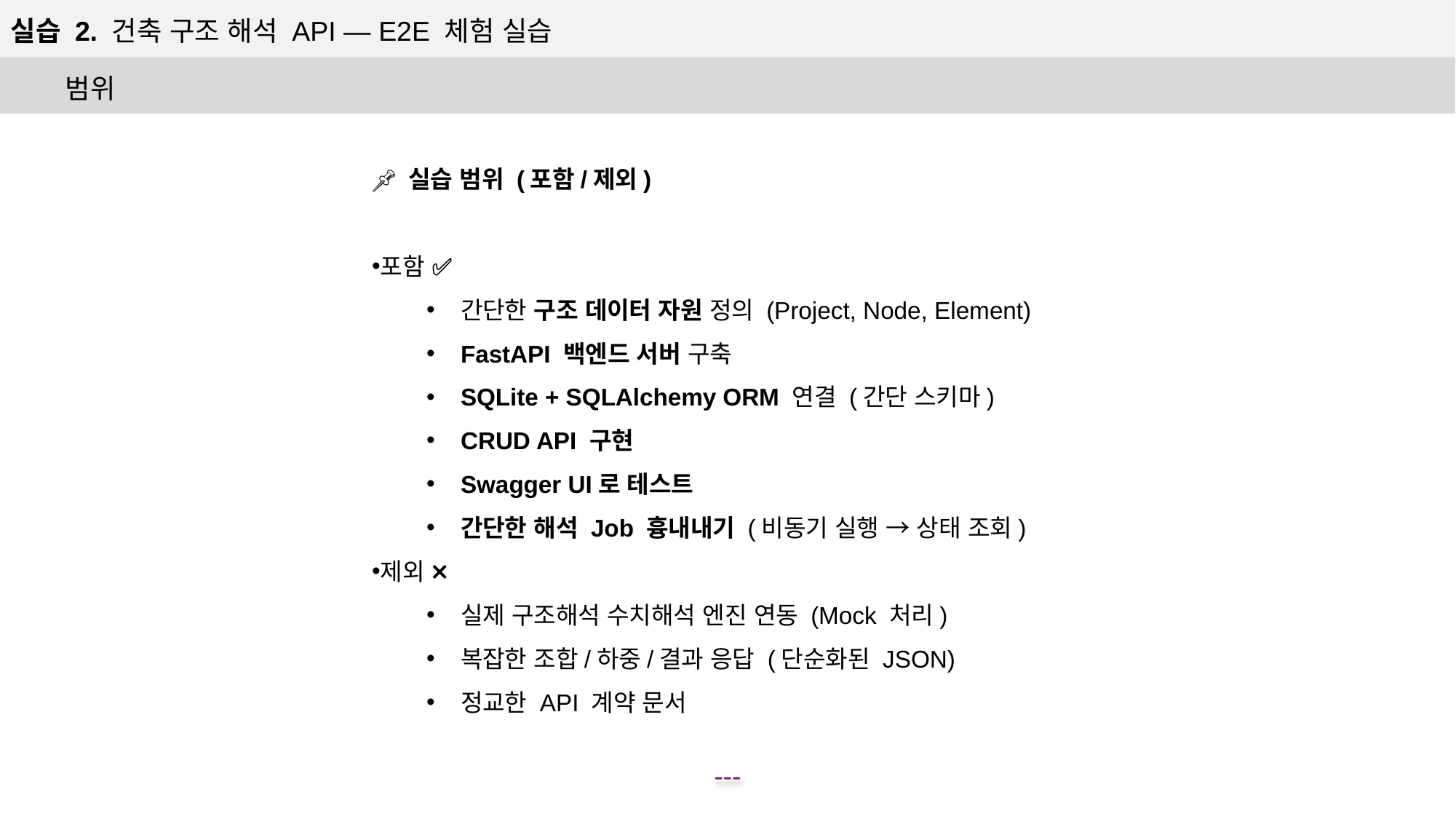

실습 2. 건축 구조 해석 API — E2E 체험 실습
범위
📌 실습 범위 (포함/제외)

포함 ✅
간단한 구조 데이터 자원 정의 (Project, Node, Element)
FastAPI 백엔드 서버 구축
SQLite + SQLAlchemy ORM 연결 (간단 스키마)
CRUD API 구현
Swagger UI로 테스트
간단한 해석 Job 흉내내기 (비동기 실행 → 상태 조회)
제외 ❌
실제 구조해석 수치해석 엔진 연동 (Mock 처리)
복잡한 조합/하중/결과 응답 (단순화된 JSON)
정교한 API 계약 문서
---